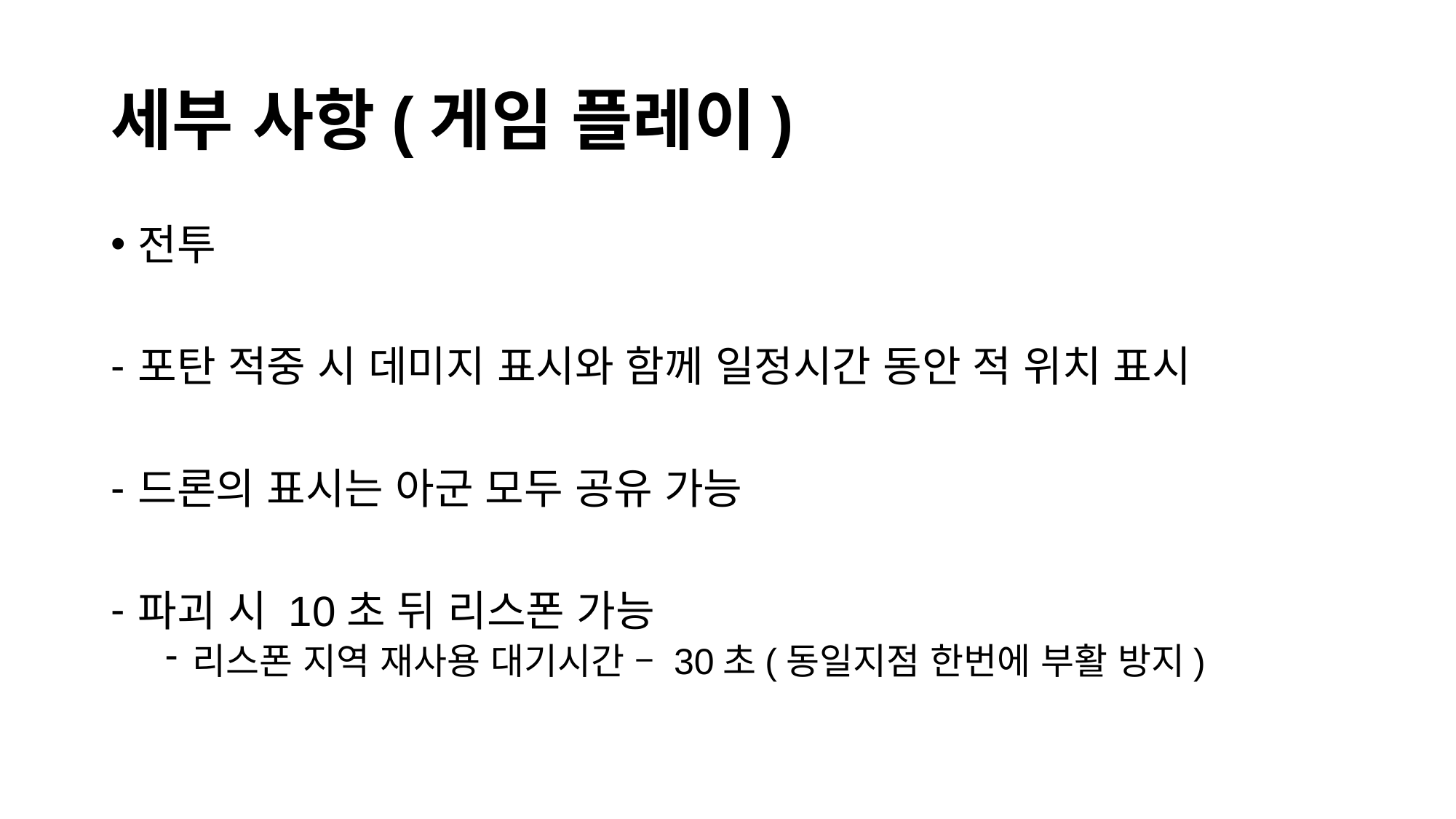

# 세부 사항(게임 플레이)
전투

포탄 적중 시 데미지 표시와 함께 일정시간 동안 적 위치 표시

드론의 표시는 아군 모두 공유 가능

파괴 시 10초 뒤 리스폰 가능
리스폰 지역 재사용 대기시간 – 30초(동일지점 한번에 부활 방지)